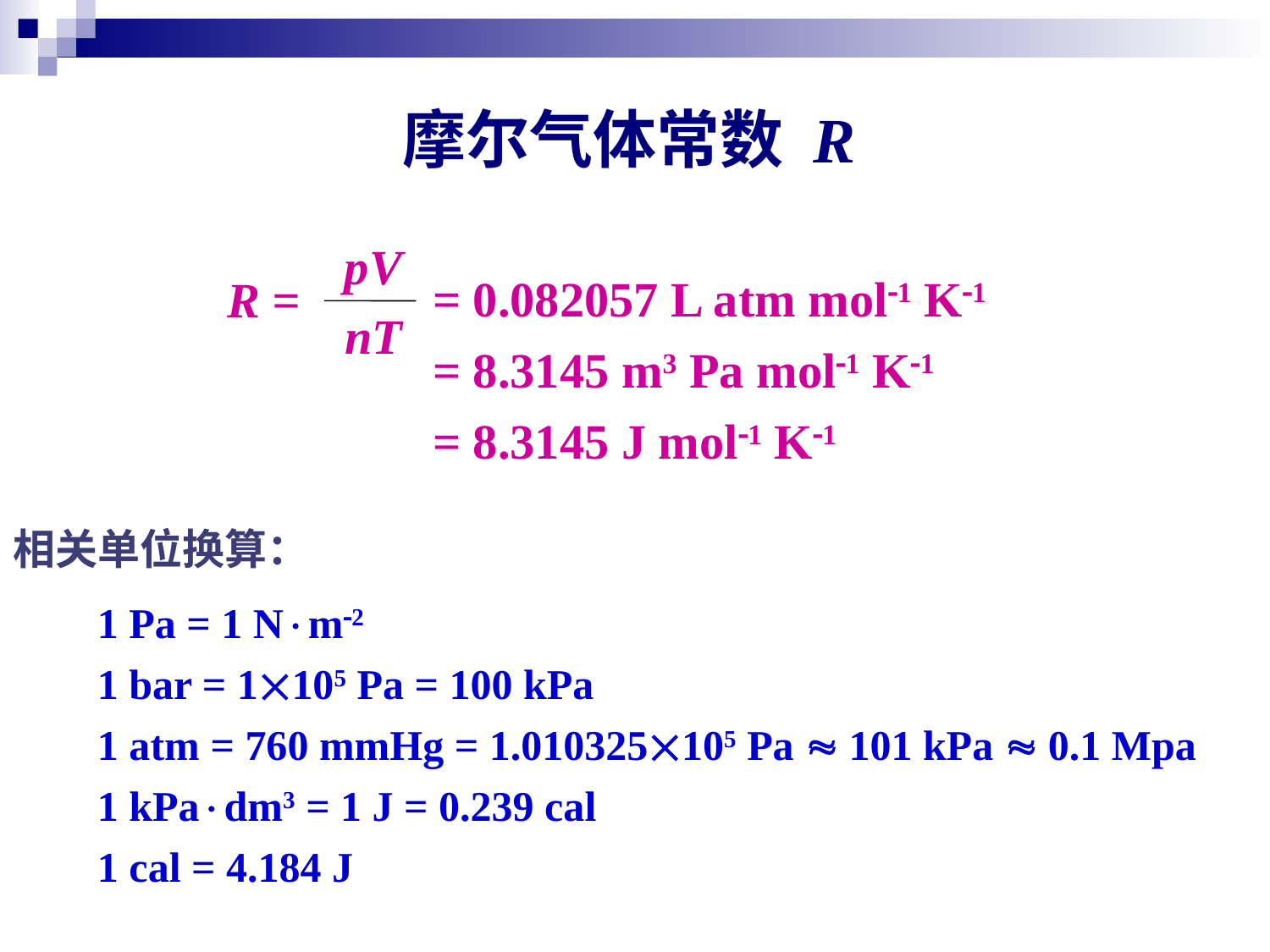

摩尔气体常数 R
pV
= 0.082057 L atm mol−1 K−1
= 8.3145 m3 Pa mol−1 K−1
= 8.3145 J mol−1 K−1
R =
nT

相关单位换算：
        1 Pa = 1 N⋅m−2
        1 bar = 1×105 Pa = 100 kPa
        1 atm = 760 mmHg = 1.010325×105 Pa ≈ 101 kPa ≈ 0.1 Mpa
        1 kPa⋅dm3 = 1 J = 0.239 cal
        1 cal = 4.184 J